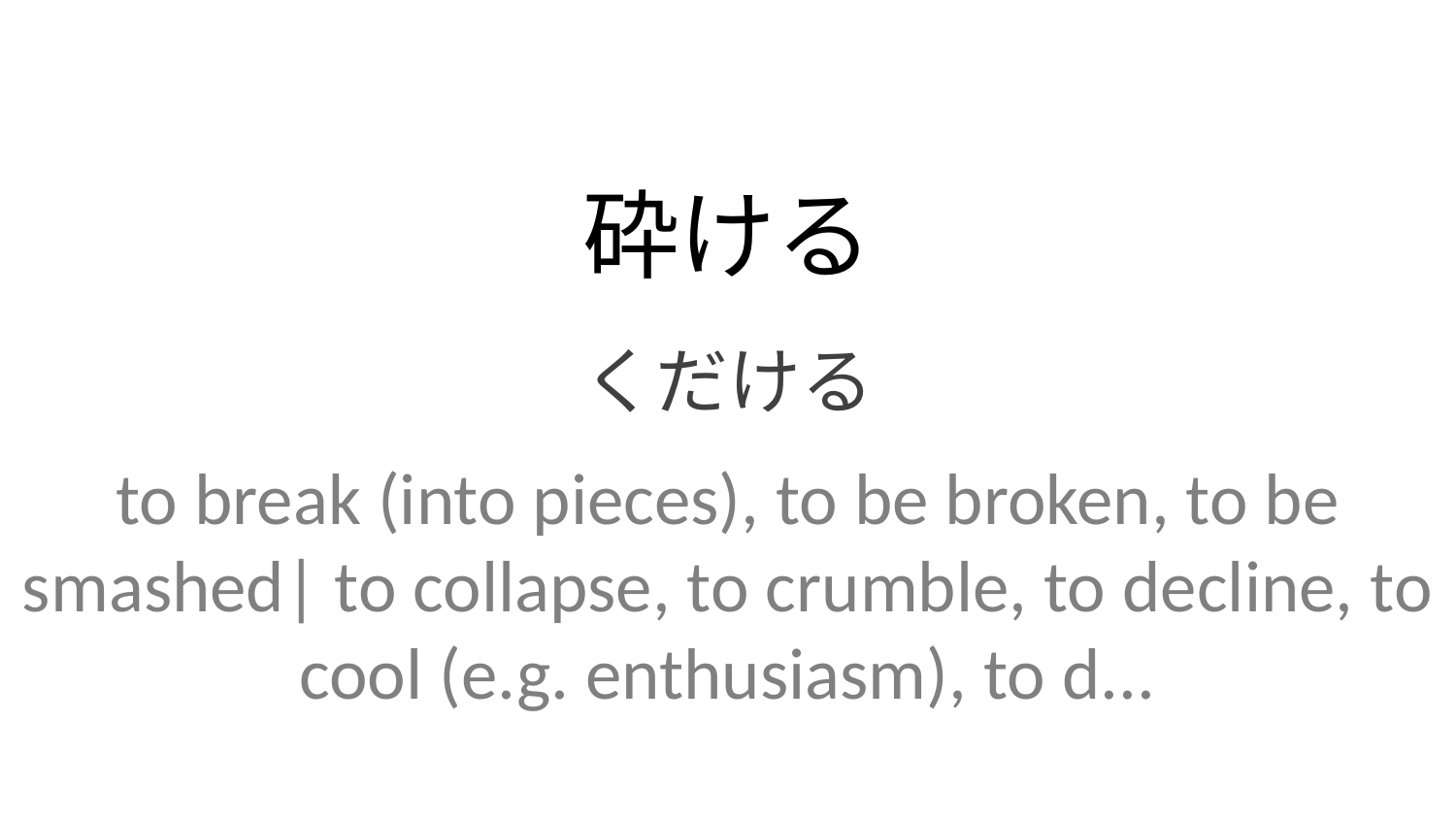

砕ける

くだける
to break (into pieces), to be broken, to be smashed| to collapse, to crumble, to decline, to cool (e.g. enthusiasm), to d...